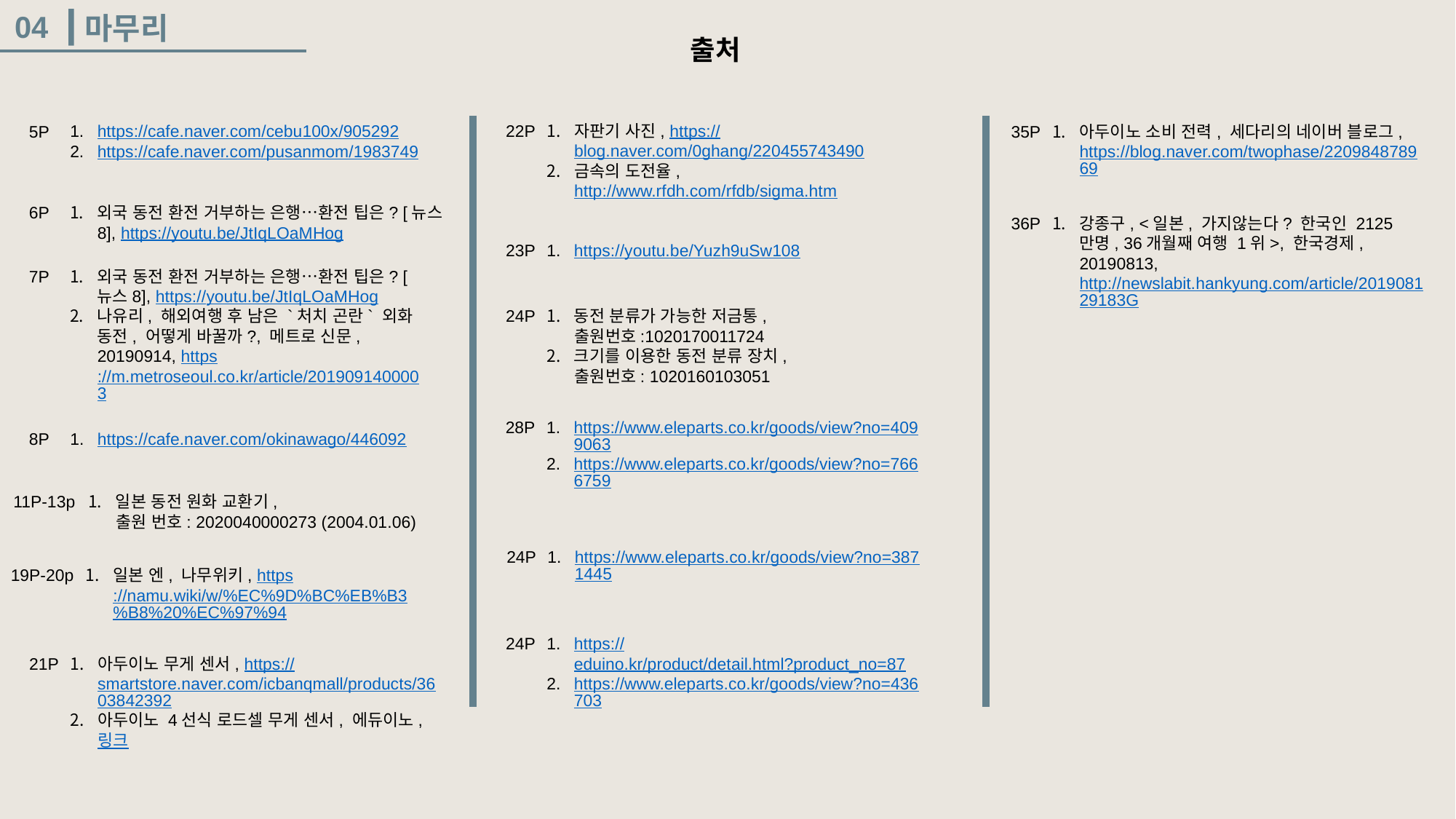

04
마무리

출처
22P
자판기 사진, https://blog.naver.com/0ghang/220455743490
금속의 도전율, http://www.rfdh.com/rfdb/sigma.htm
5P
https://cafe.naver.com/cebu100x/905292
https://cafe.naver.com/pusanmom/1983749

35P
아두이노 소비 전력, 세다리의 네이버 블로그, https://blog.naver.com/twophase/220984878969

6P
외국 동전 환전 거부하는 은행…환전 팁은? [뉴스8], https://youtu.be/JtIqLOaMHog
36P
강종구, <일본, 가지않는다? 한국인 2125만명, 36개월째 여행 1위>, 한국경제, 20190813, http://newslabit.hankyung.com/article/201908129183G

23P
https://youtu.be/Yuzh9uSw108
7P
외국 동전 환전 거부하는 은행…환전 팁은? [뉴스8], https://youtu.be/JtIqLOaMHog
나유리, 해외여행 후 남은 `처치 곤란` 외화 동전, 어떻게 바꿀까?, 메트로 신문, 20190914, https://m.metroseoul.co.kr/article/2019091400003

24P
동전 분류가 가능한 저금통,
     출원번호:1020170011724
크기를 이용한 동전 분류 장치,
     출원번호: 1020160103051

28P
https://www.eleparts.co.kr/goods/view?no=4099063
https://www.eleparts.co.kr/goods/view?no=7666759

8P
https://cafe.naver.com/okinawago/446092
11P-13p
일본 동전 원화 교환기,
     출원 번호: 2020040000273 (2004.01.06)
24P
https://www.eleparts.co.kr/goods/view?no=3871445

19P-20p
일본 엔, 나무위키, https://namu.wiki/w/%EC%9D%BC%EB%B3%B8%20%EC%97%94
24P
https://eduino.kr/product/detail.html?product_no=87
https://www.eleparts.co.kr/goods/view?no=436703

21P
아두이노 무게 센서, https://smartstore.naver.com/icbanqmall/products/3603842392
아두이노 4선식 로드셀 무게 센서, 에듀이노, 링크